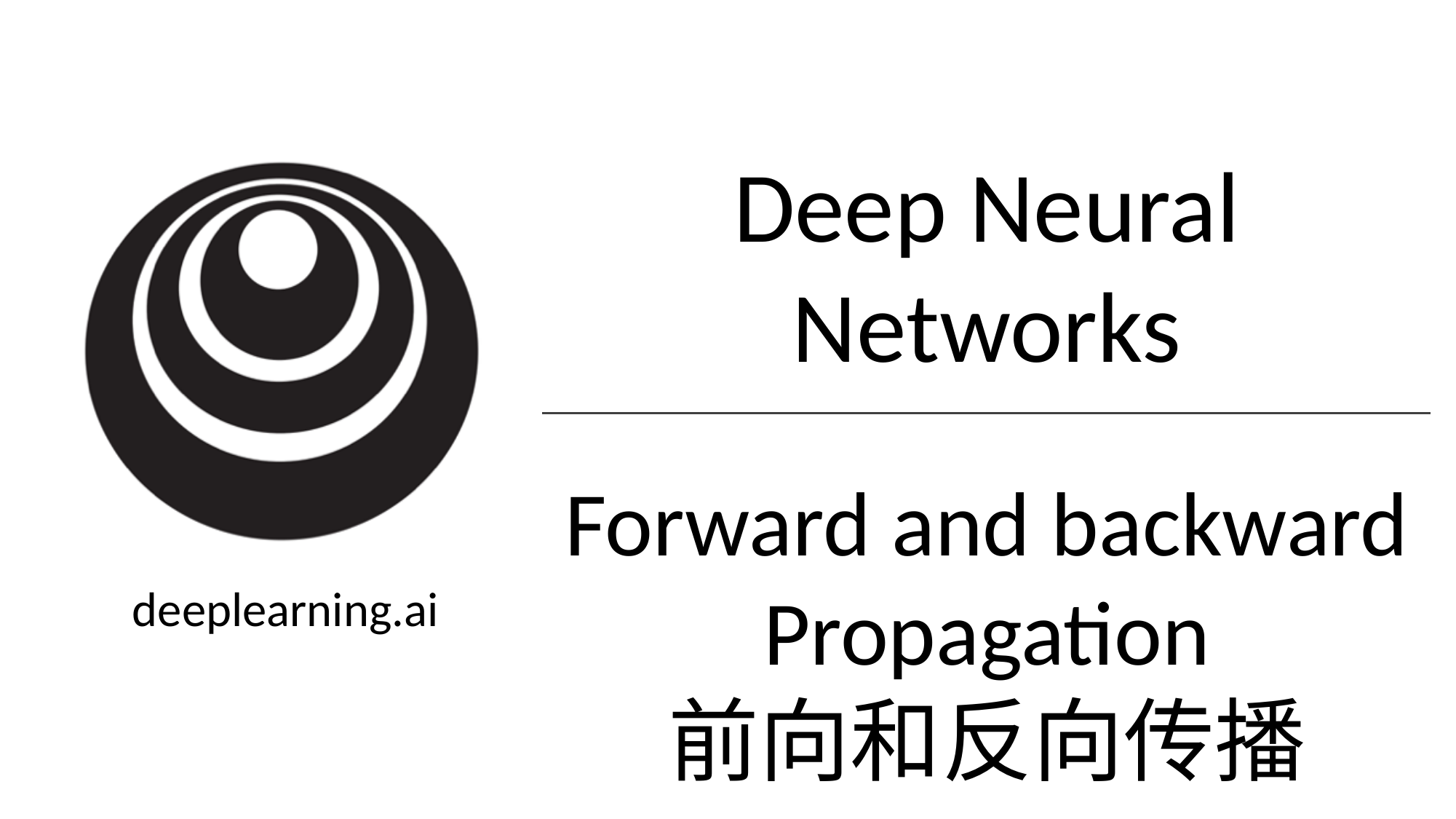

Deep Neural Networks
Forward and backward
Propagation
前向和反向传播